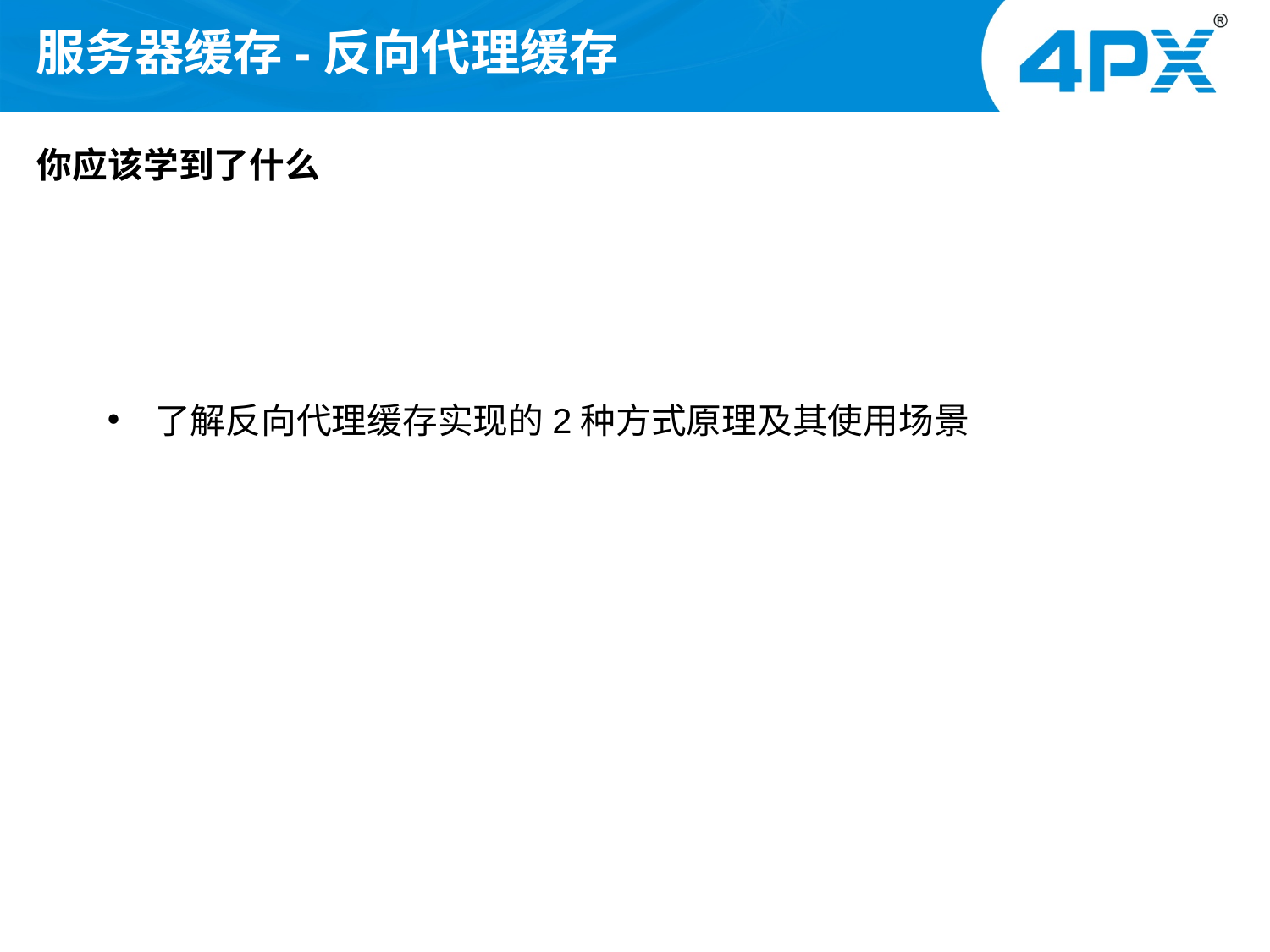

# 服务器缓存-反向代理缓存
你应该学到了什么
了解反向代理缓存实现的2种方式原理及其使用场景